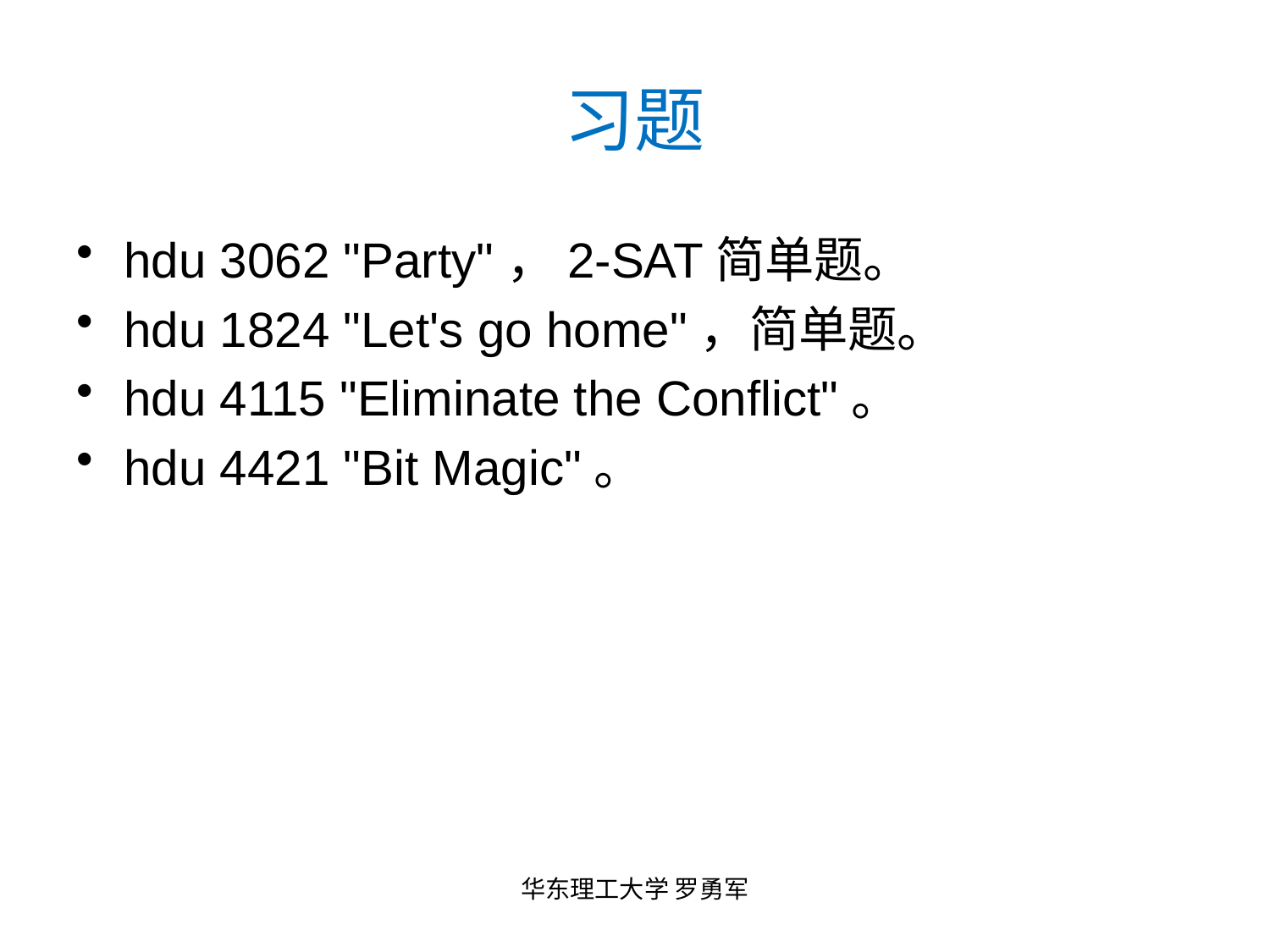

# 习题
hdu 3062 "Party"，2-SAT简单题。
hdu 1824 "Let's go home"，简单题。
hdu 4115 "Eliminate the Conflict"。
hdu 4421 "Bit Magic"。

华东理工大学 罗勇军